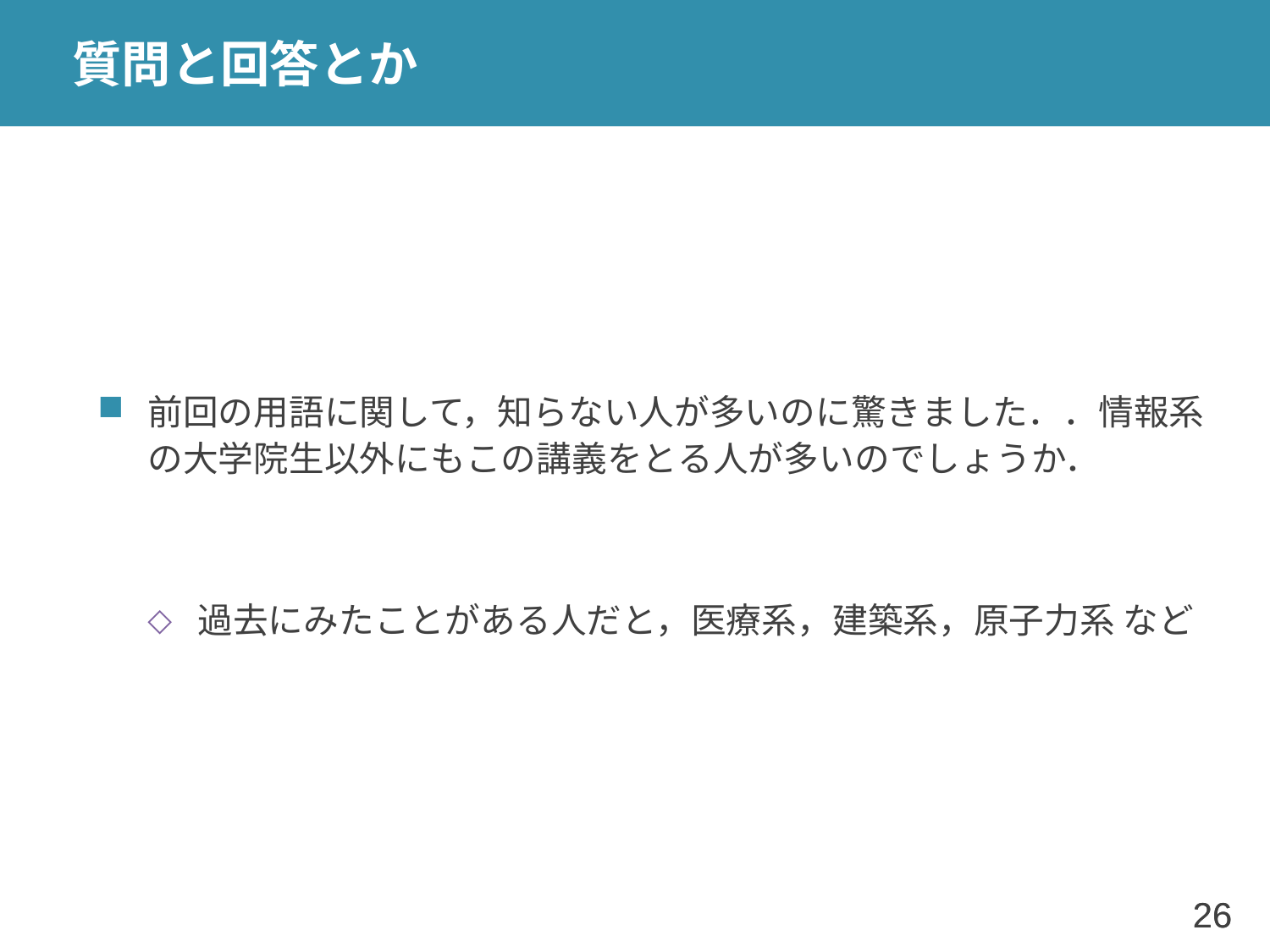

# 質問と回答とか
前回の用語に関して，知らない人が多いのに驚きました．．情報系の大学院生以外にもこの講義をとる人が多いのでしょうか．

過去にみたことがある人だと，医療系，建築系，原子力系 など